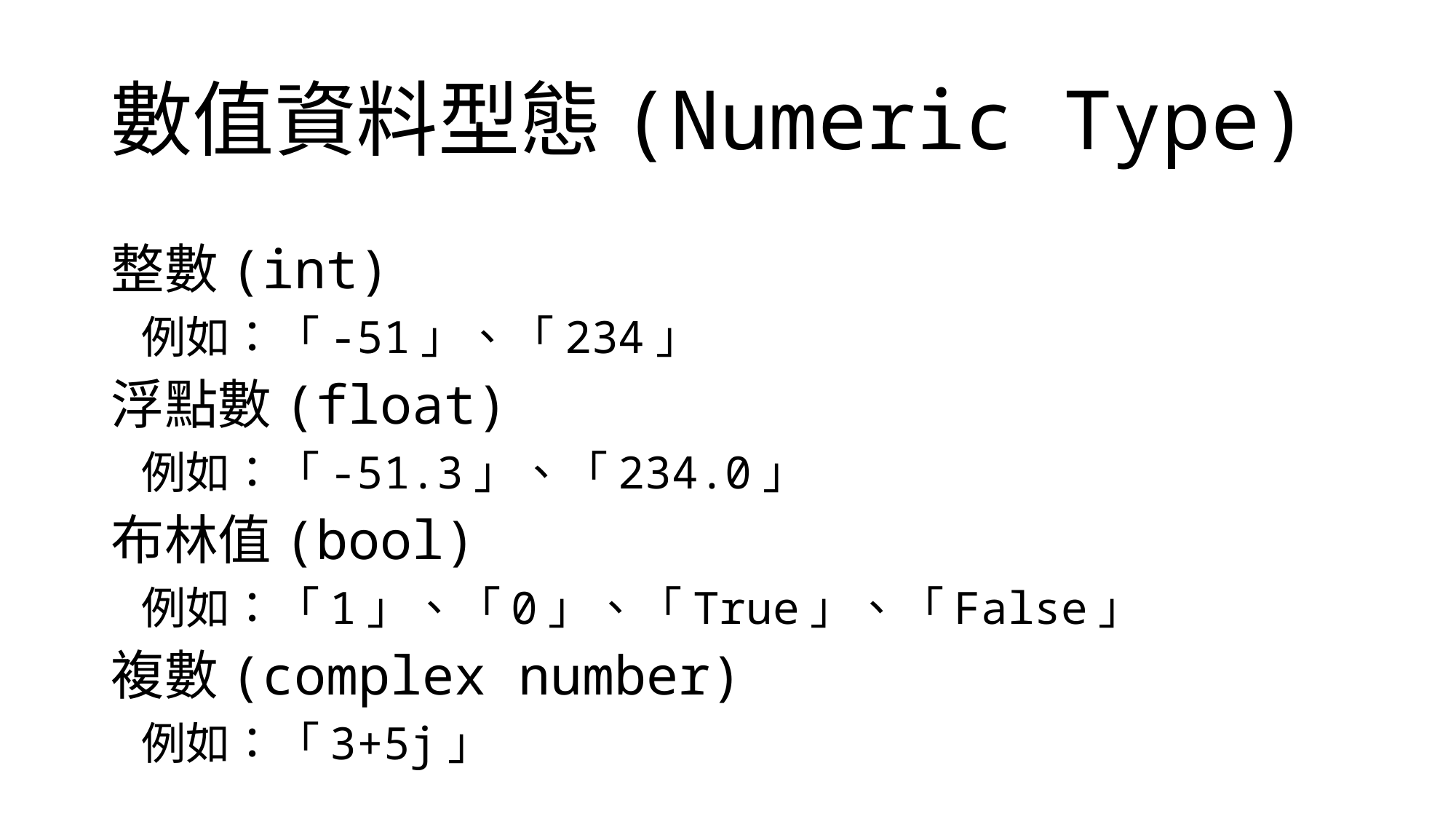

# 數值資料型態(Numeric Type)
整數(int)
  例如：「-51」、「234」
浮點數(float)
  例如：「-51.3」、「234.0」
布林值(bool)
  例如：「1」、「0」、「True」、「False」
複數(complex number)
  例如：「3+5j」